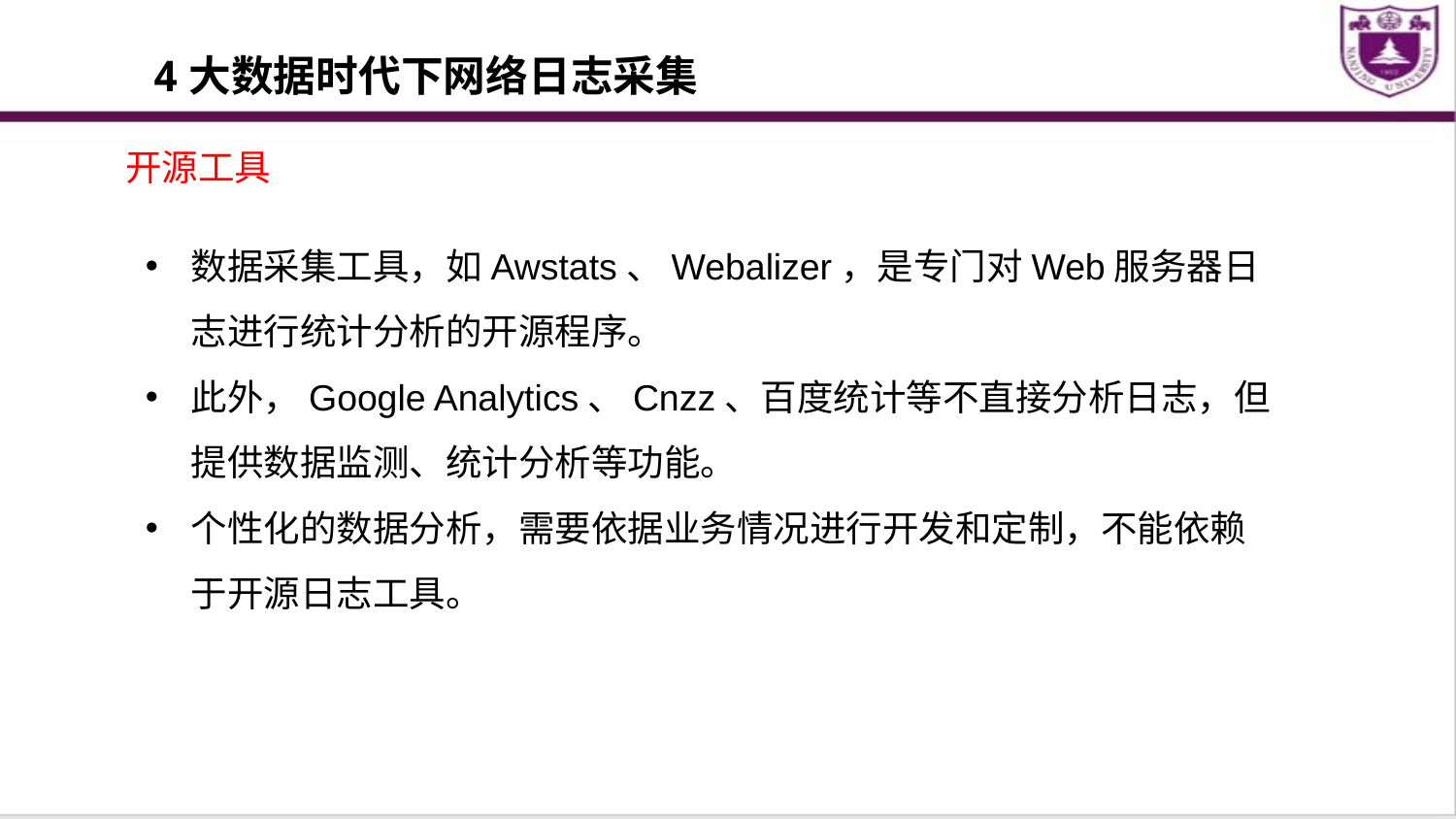

4大数据时代下网络日志采集
  开源工具
数据采集工具，如Awstats、Webalizer，是专门对Web服务器日志进行统计分析的开源程序。
此外，Google Analytics、Cnzz、百度统计等不直接分析日志，但提供数据监测、统计分析等功能。
个性化的数据分析，需要依据业务情况进行开发和定制，不能依赖于开源日志工具。